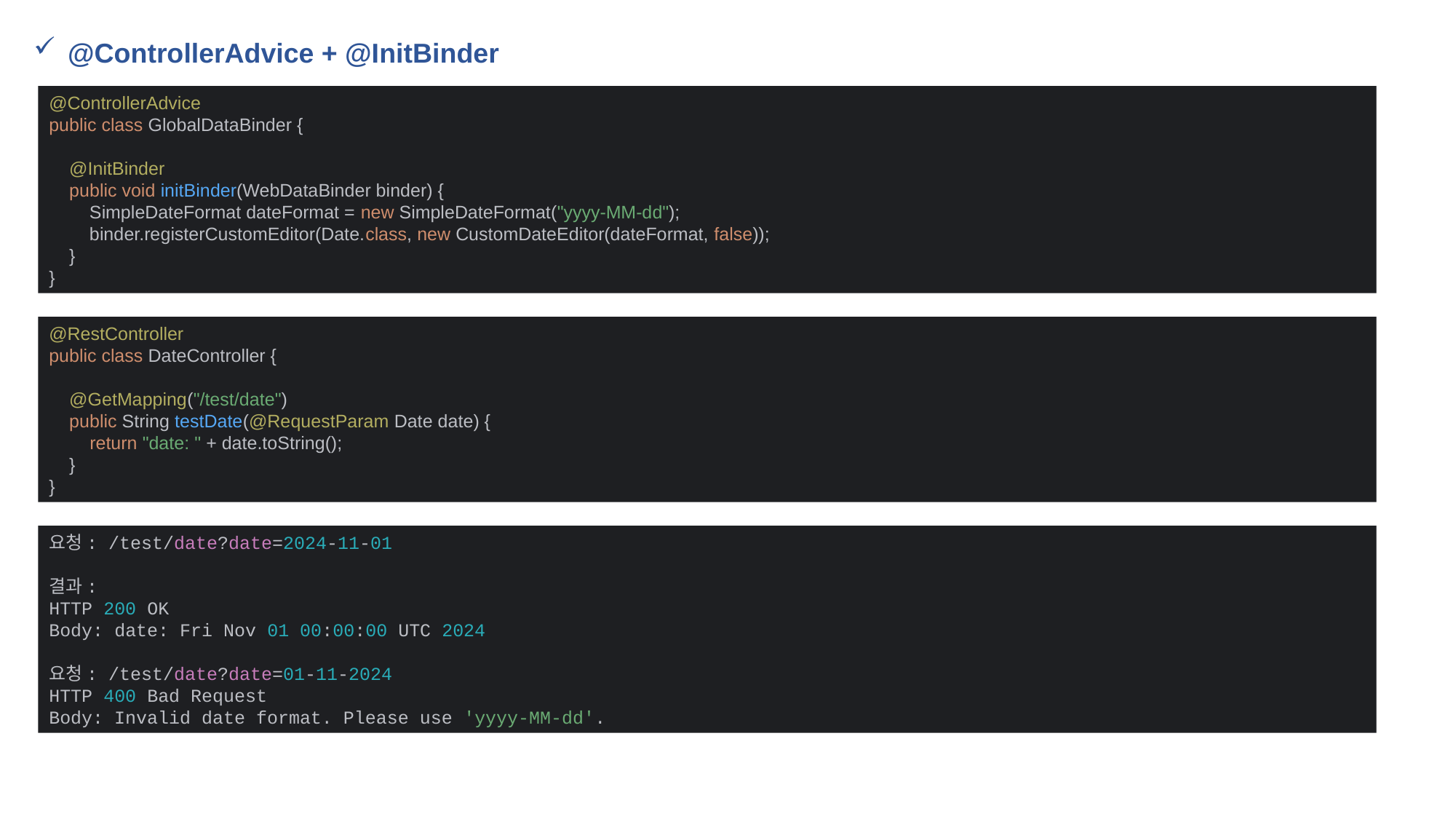

@ControllerAdvice + @InitBinder
@ControllerAdvice
public class GlobalDataBinder {
    @InitBinder
    public void initBinder(WebDataBinder binder) {
        SimpleDateFormat dateFormat = new SimpleDateFormat("yyyy-MM-dd");
        binder.registerCustomEditor(Date.class, new CustomDateEditor(dateFormat, false));
    }
}
@RestController
public class DateController {
    @GetMapping("/test/date")
    public String testDate(@RequestParam Date date) {
        return "date: " + date.toString();
    }
}
요청: /test/date?date=2024-11-01
결과:
HTTP 200 OK
Body: date: Fri Nov 01 00:00:00 UTC 2024
요청: /test/date?date=01-11-2024
HTTP 400 Bad Request
Body: Invalid date format. Please use 'yyyy-MM-dd'.